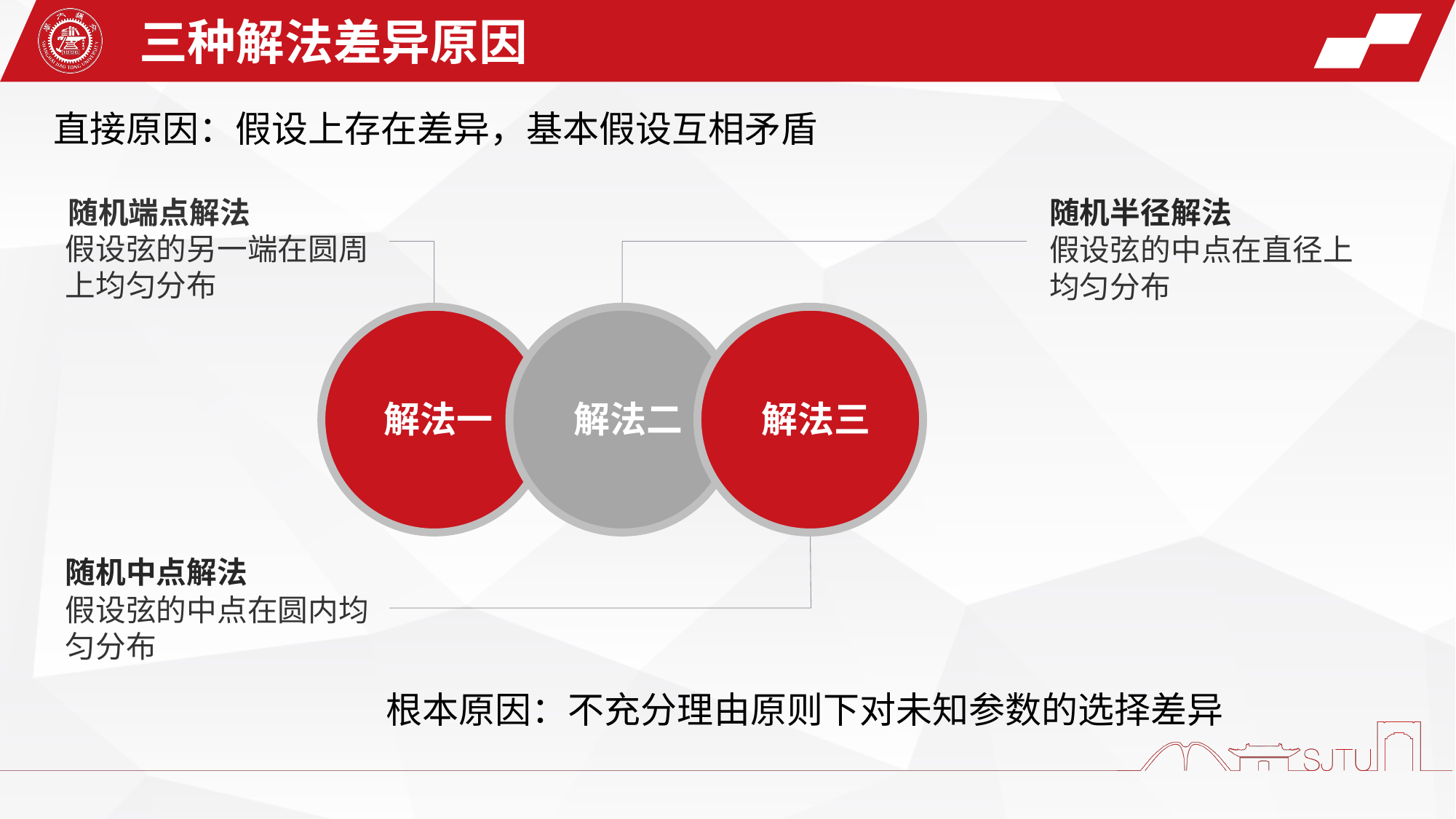

三种解法差异原因
直接原因：假设上存在差异，基本假设互相矛盾
随机端点解法
假设弦的另⼀端在圆周上均匀分布
随机半径解法
假设弦的中点在直径上均匀分布

解法一

解法二

解法三
随机中点解法
假设弦的中点在圆内均匀分布
根本原因：不充分理由原则下对未知参数的选择差异